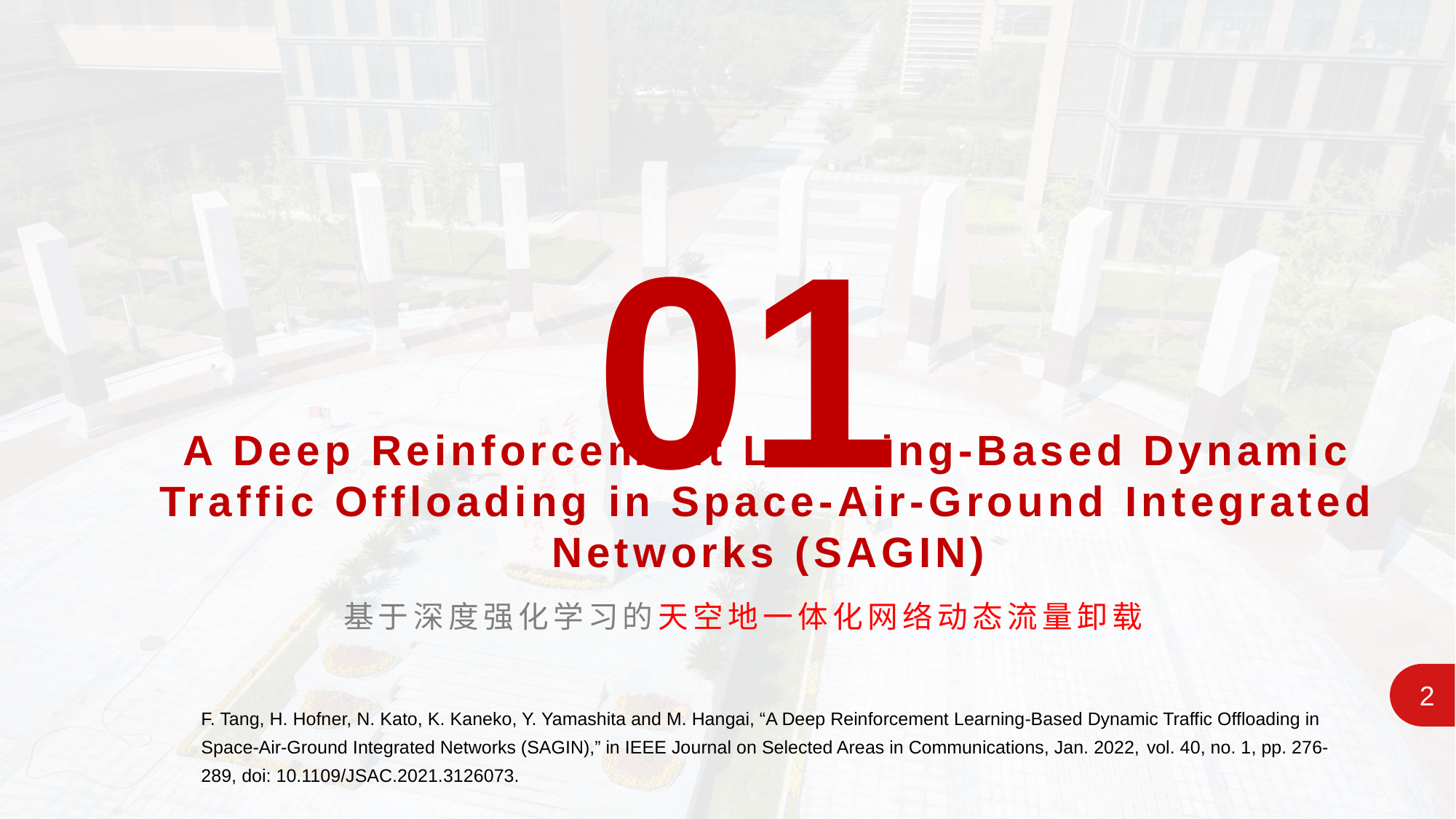

01
A Deep Reinforcement Learning-Based Dynamic Traffic Offloading in Space-Air-Ground Integrated Networks (SAGIN)

基于深度强化学习的天空地一体化网络动态流量卸载
2
F. Tang, H. Hofner, N. Kato, K. Kaneko, Y. Yamashita and M. Hangai, “A Deep Reinforcement Learning-Based Dynamic Traffic Offloading in Space-Air-Ground Integrated Networks (SAGIN),” in IEEE Journal on Selected Areas in Communications, Jan. 2022, vol. 40, no. 1, pp. 276-289, doi: 10.1109/JSAC.2021.3126073.